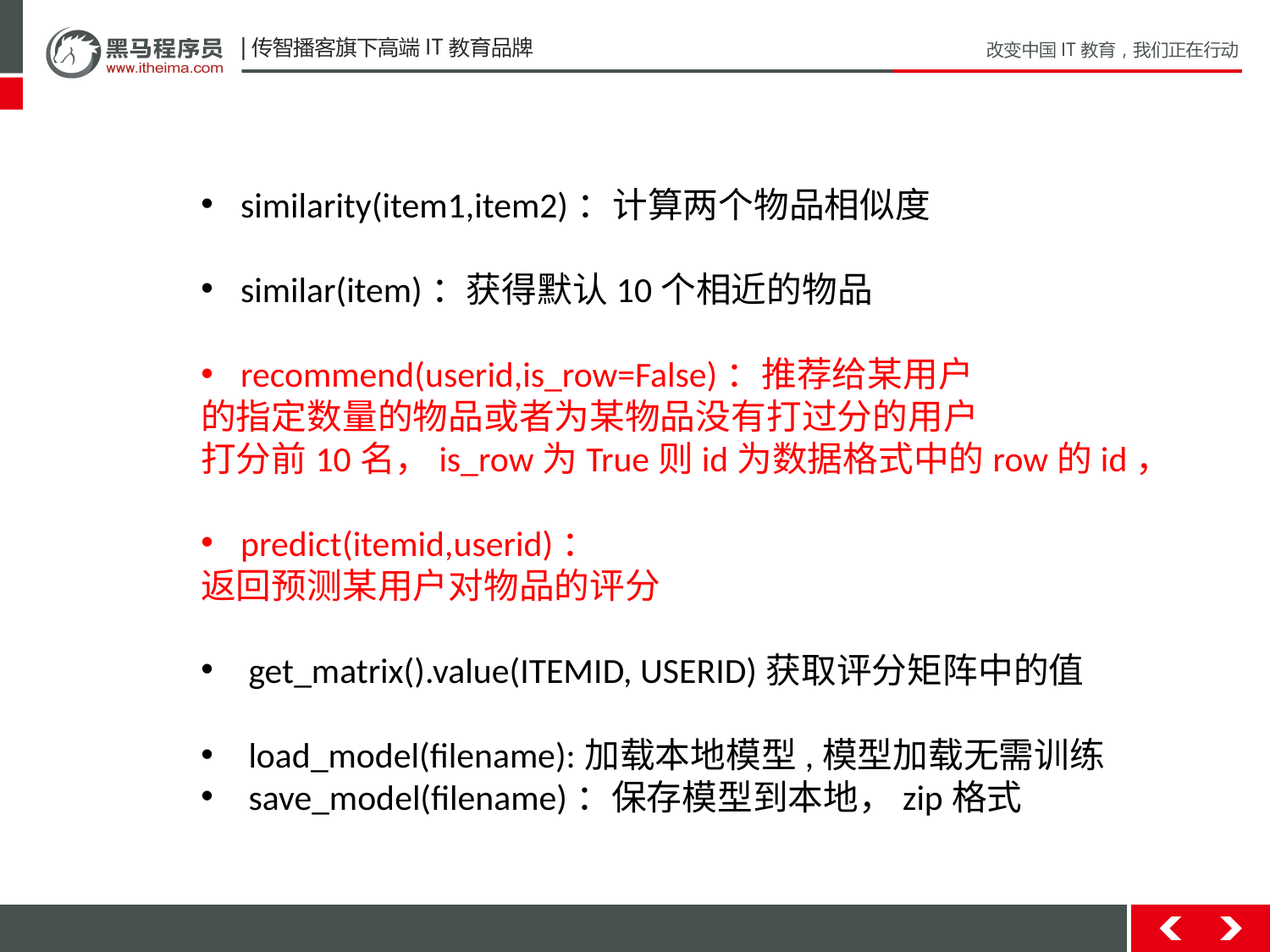

similarity(item1,item2)：计算两个物品相似度

similar(item)：获得默认10个相近的物品

recommend(userid,is_row=False)：推荐给某用户
的指定数量的物品或者为某物品没有打过分的用户
打分前10名，is_row为True则id为数据格式中的row的id，

predict(itemid,userid)：
返回预测某用户对物品的评分

get_matrix().value(ITEMID, USERID)获取评分矩阵中的值

load_model(filename):加载本地模型,模型加载无需训练
save_model(filename)：保存模型到本地，zip格式